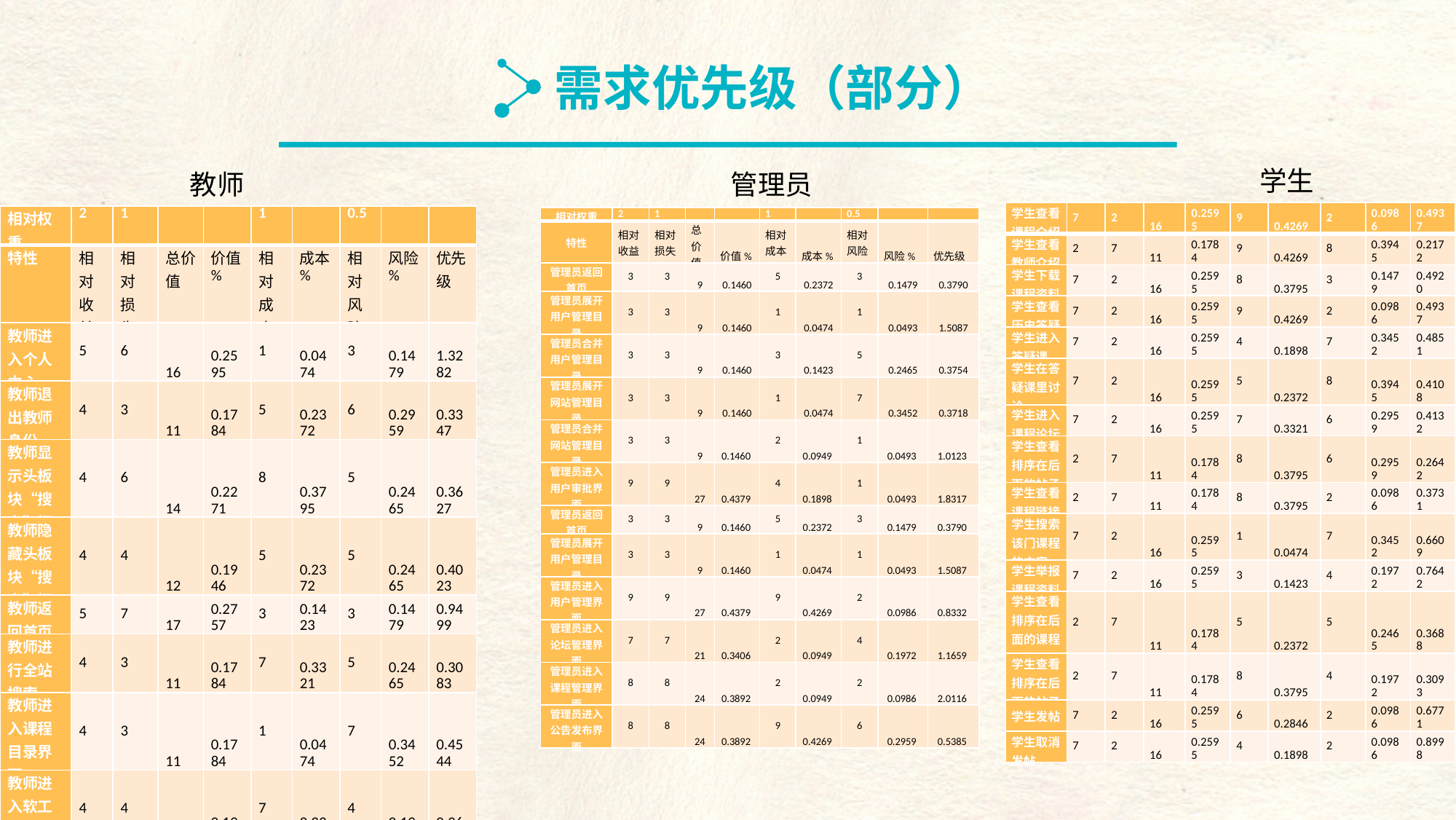

需求优先级（部分）

学生
教师
管理员
| 学生查看课程介绍 | 7 | 2 | 16 | 0.2595 | 9 | 0.4269 | 2 | 0.0986 | 0.4937 |
| --- | --- | --- | --- | --- | --- | --- | --- | --- | --- |
| 学生查看教师介绍 | 2 | 7 | 11 | 0.1784 | 9 | 0.4269 | 8 | 0.3945 | 0.2172 |
| 学生下载课程资料 | 7 | 2 | 16 | 0.2595 | 8 | 0.3795 | 3 | 0.1479 | 0.4920 |
| 学生查看历史答疑 | 7 | 2 | 16 | 0.2595 | 9 | 0.4269 | 2 | 0.0986 | 0.4937 |
| 学生进入答疑课 | 7 | 2 | 16 | 0.2595 | 4 | 0.1898 | 7 | 0.3452 | 0.4851 |
| 学生在答疑课里讨论 | 7 | 2 | 16 | 0.2595 | 5 | 0.2372 | 8 | 0.3945 | 0.4108 |
| 学生进入课程论坛 | 7 | 2 | 16 | 0.2595 | 7 | 0.3321 | 6 | 0.2959 | 0.4132 |
| 学生查看排序在后面的帖子 | 2 | 7 | 11 | 0.1784 | 8 | 0.3795 | 6 | 0.2959 | 0.2642 |
| 学生查看课程链接 | 2 | 7 | 11 | 0.1784 | 8 | 0.3795 | 2 | 0.0986 | 0.3731 |
| 学生搜索该门课程的内容 | 7 | 2 | 16 | 0.2595 | 1 | 0.0474 | 7 | 0.3452 | 0.6609 |
| 学生举报课程资料 | 7 | 2 | 16 | 0.2595 | 3 | 0.1423 | 4 | 0.1972 | 0.7642 |
| 学生查看排序在后面的课程公告 | 2 | 7 | 11 | 0.1784 | 5 | 0.2372 | 5 | 0.2465 | 0.3688 |
| 学生查看排序在后面的帖子 | 2 | 7 | 11 | 0.1784 | 8 | 0.3795 | 4 | 0.1972 | 0.3093 |
| 学生发帖 | 7 | 2 | 16 | 0.2595 | 6 | 0.2846 | 2 | 0.0986 | 0.6771 |
| 学生取消发帖 | 7 | 2 | 16 | 0.2595 | 4 | 0.1898 | 2 | 0.0986 | 0.8998 |
| 相对权重 | 2 | 1 |  |  | 1 |  | 0.5 |  |  |
| --- | --- | --- | --- | --- | --- | --- | --- | --- | --- |
| 特性 | 相对收益 | 相对损失 | 总价值 | 价值% | 相对成本 | 成本% | 相对风险 | 风险% | 优先级 |
| 教师进入个人中心 | 5 | 6 | 16 | 0.2595 | 1 | 0.0474 | 3 | 0.1479 | 1.3282 |
| 教师退出教师身份 | 4 | 3 | 11 | 0.1784 | 5 | 0.2372 | 6 | 0.2959 | 0.3347 |
| 教师显示头板块“搜索”框 | 4 | 6 | 14 | 0.2271 | 8 | 0.3795 | 5 | 0.2465 | 0.3627 |
| 教师隐藏头板块“搜索”框 | 4 | 4 | 12 | 0.1946 | 5 | 0.2372 | 5 | 0.2465 | 0.4023 |
| 教师返回首页 | 5 | 7 | 17 | 0.2757 | 3 | 0.1423 | 3 | 0.1479 | 0.9499 |
| 教师进行全站搜索 | 4 | 3 | 11 | 0.1784 | 7 | 0.3321 | 5 | 0.2465 | 0.3083 |
| 教师进入课程目录界面 | 4 | 3 | 11 | 0.1784 | 1 | 0.0474 | 7 | 0.3452 | 0.4544 |
| 教师进入软工论坛界面 | 4 | 4 | 12 | 0.1946 | 7 | 0.3321 | 4 | 0.1972 | 0.3677 |
| 教师进入资源下载界面 | 4 | 5 | 13 | 0.2108 | 8 | 0.3795 | 2 | 0.0986 | 0.4410 |
| 相对权重 | 2 | 1 |  |  | 1 |  | 0.5 |  |  |
| --- | --- | --- | --- | --- | --- | --- | --- | --- | --- |
| 特性 | 相对收益 | 相对损失 | 总价值 | 价值% | 相对成本 | 成本% | 相对风险 | 风险% | 优先级 |
| 管理员返回首页 | 3 | 3 | 9 | 0.1460 | 5 | 0.2372 | 3 | 0.1479 | 0.3790 |
| 管理员展开用户管理目录 | 3 | 3 | 9 | 0.1460 | 1 | 0.0474 | 1 | 0.0493 | 1.5087 |
| 管理员合并用户管理目录 | 3 | 3 | 9 | 0.1460 | 3 | 0.1423 | 5 | 0.2465 | 0.3754 |
| 管理员展开网站管理目录 | 3 | 3 | 9 | 0.1460 | 1 | 0.0474 | 7 | 0.3452 | 0.3718 |
| 管理员合并网站管理目录 | 3 | 3 | 9 | 0.1460 | 2 | 0.0949 | 1 | 0.0493 | 1.0123 |
| 管理员进入用户审批界面 | 9 | 9 | 27 | 0.4379 | 4 | 0.1898 | 1 | 0.0493 | 1.8317 |
| 管理员返回首页 | 3 | 3 | 9 | 0.1460 | 5 | 0.2372 | 3 | 0.1479 | 0.3790 |
| 管理员展开用户管理目录 | 3 | 3 | 9 | 0.1460 | 1 | 0.0474 | 1 | 0.0493 | 1.5087 |
| 管理员进入用户管理界面 | 9 | 9 | 27 | 0.4379 | 9 | 0.4269 | 2 | 0.0986 | 0.8332 |
| 管理员进入论坛管理界面 | 7 | 7 | 21 | 0.3406 | 2 | 0.0949 | 4 | 0.1972 | 1.1659 |
| 管理员进入课程管理界面 | 8 | 8 | 24 | 0.3892 | 2 | 0.0949 | 2 | 0.0986 | 2.0116 |
| 管理员进入公告发布界面 | 8 | 8 | 24 | 0.3892 | 9 | 0.4269 | 6 | 0.2959 | 0.5385 |